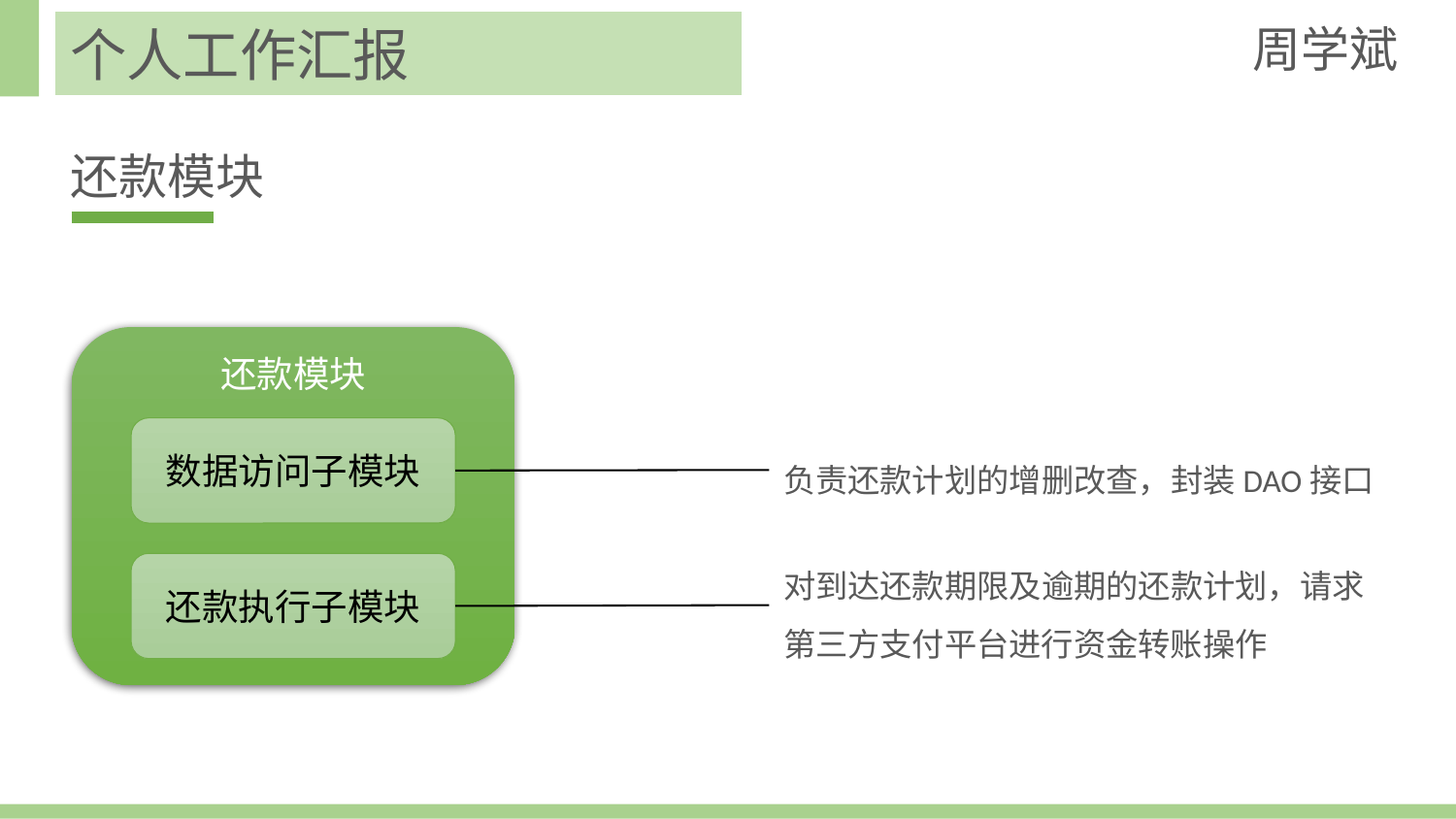

周学斌
个人工作汇报
还款模块
还款模块
数据访问子模块
负责还款计划的增删改查，封装DAO接口
对到达还款期限及逾期的还款计划，请求第三方支付平台进行资金转账操作
还款执行子模块